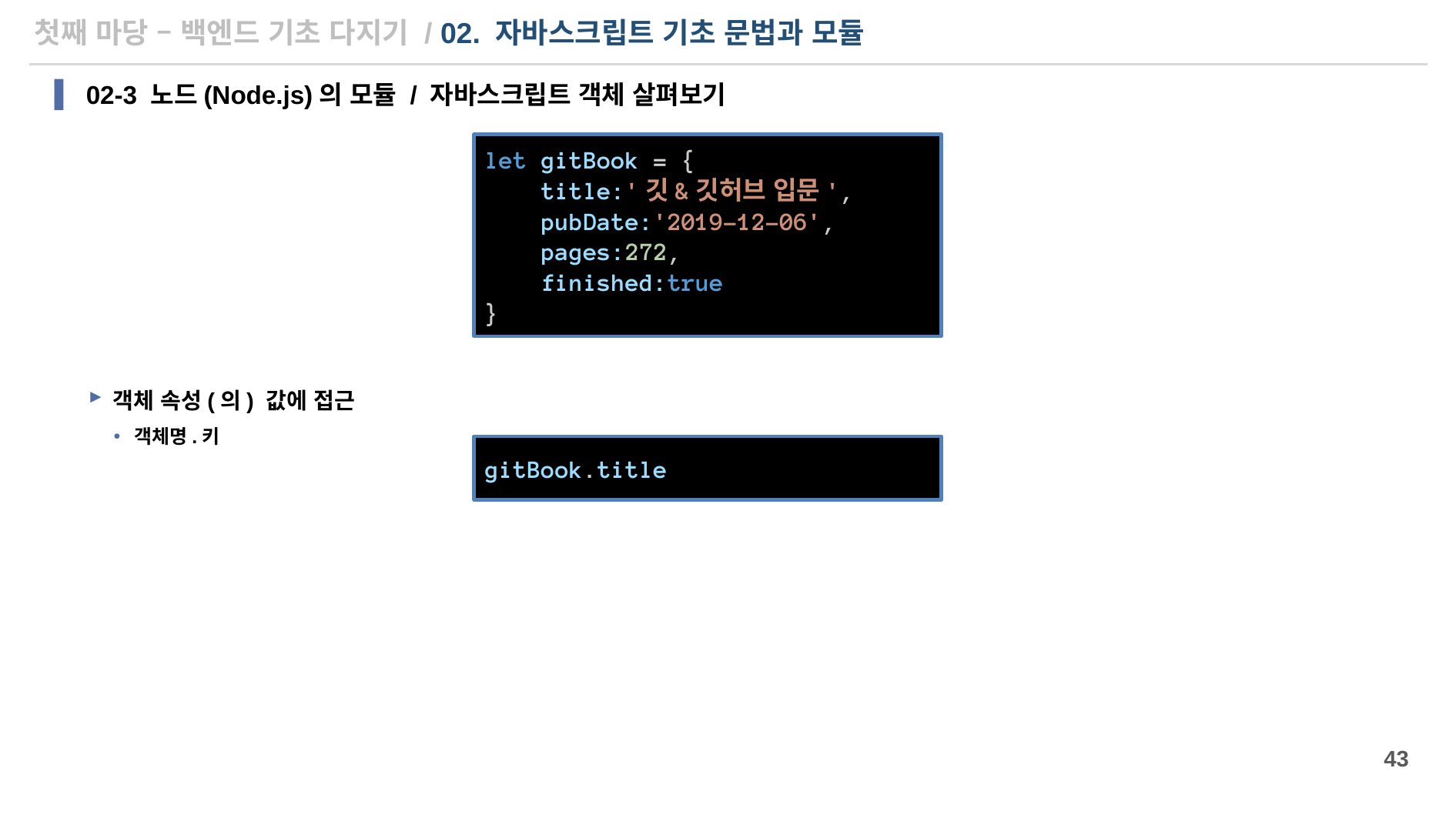

# 첫째 마당 – 백엔드 기초 다지기 / 02. 자바스크립트 기초 문법과 모듈
02-3 노드(Node.js)의 모듈 / 자바스크립트 객체 살펴보기

객체 속성(의) 값에 접근
객체명.키

let gitBook = {
    title:'깃&깃허브 입문',
    pubDate:'2019-12-06',
    pages:272,
    finished:true
}
gitBook.title
43